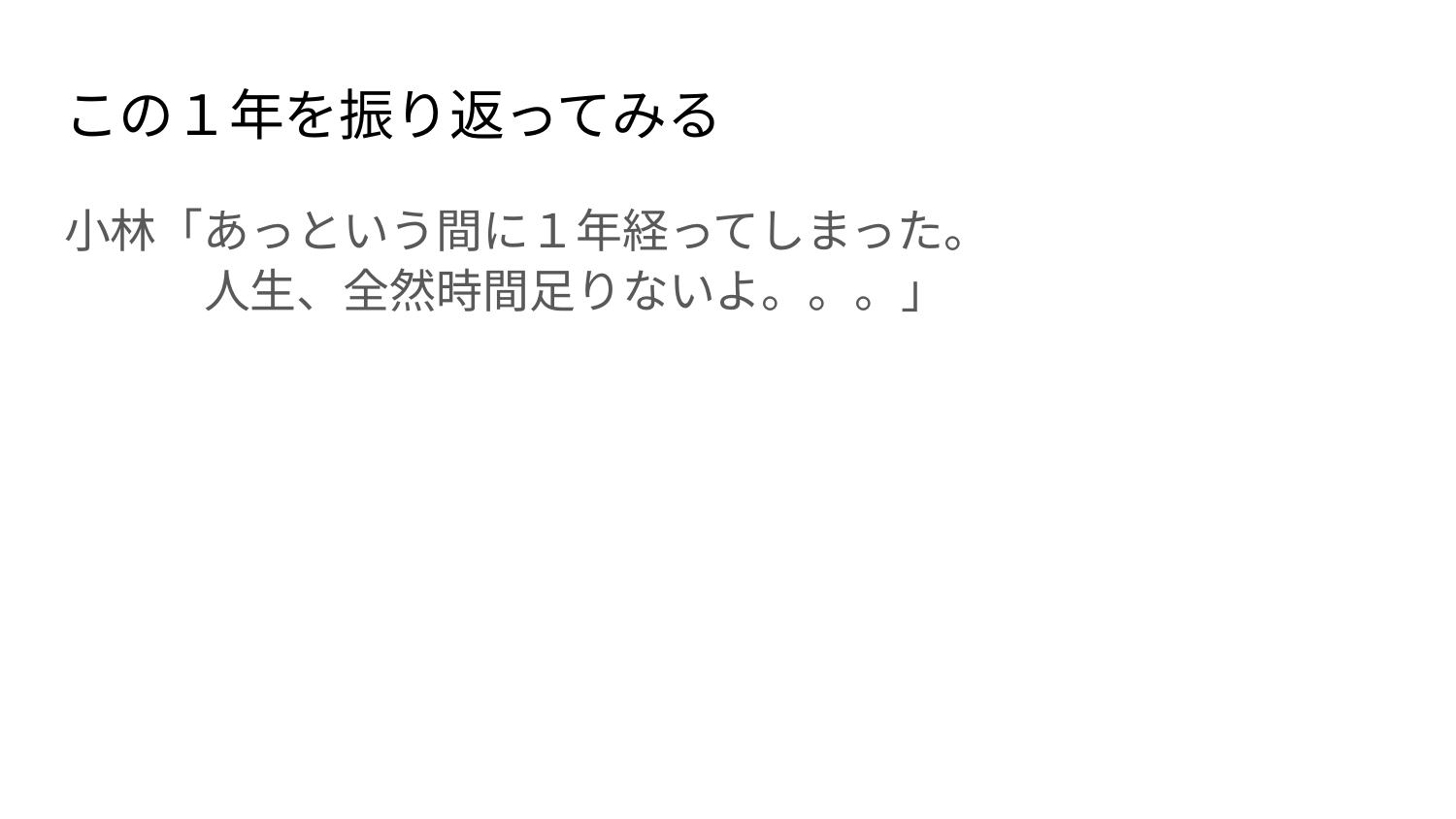

# この１年を振り返ってみる
小林「あっという間に１年経ってしまった。
　　　人生、全然時間足りないよ。。。」